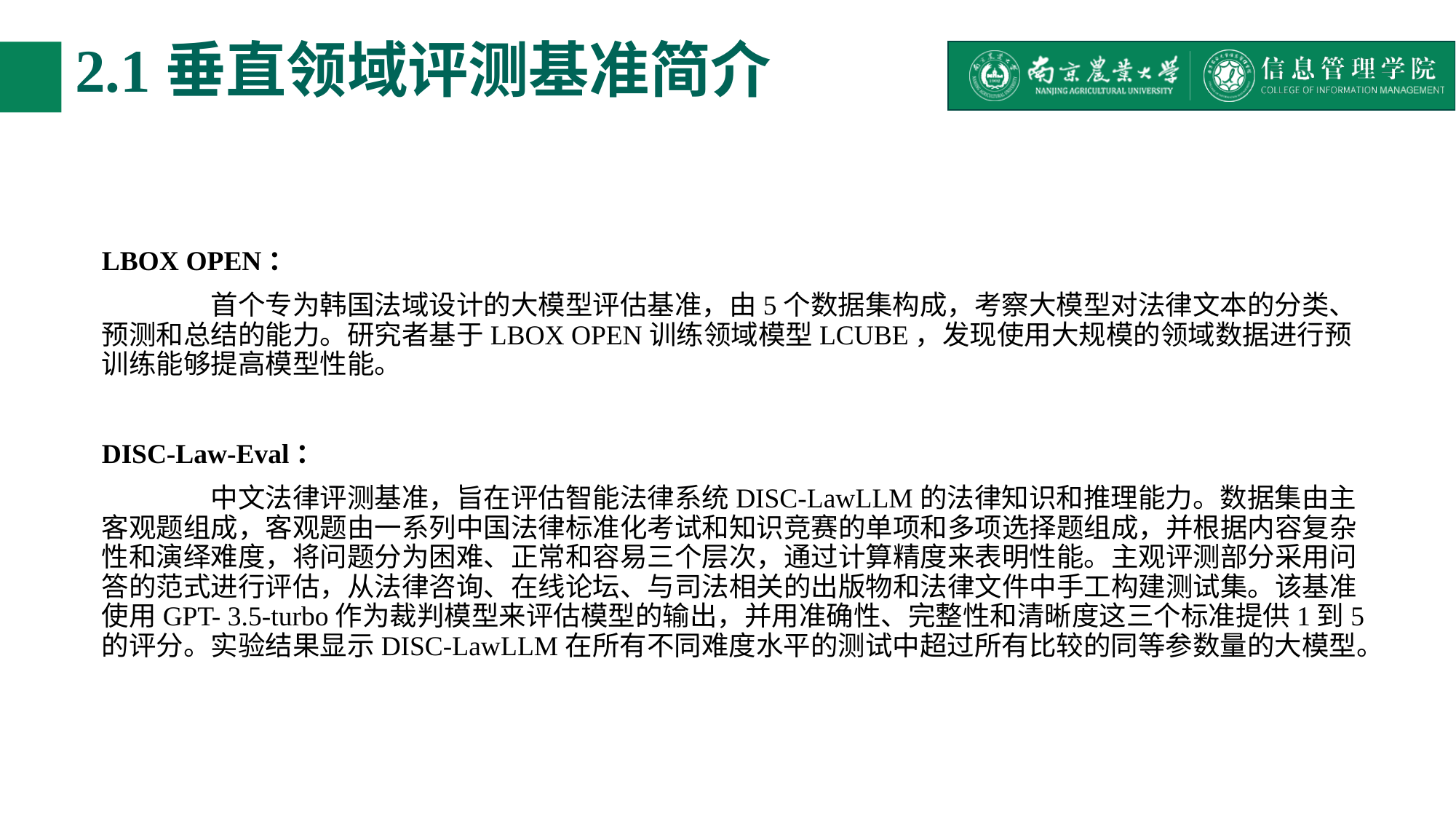

# 2.1垂直领域评测基准简介

LBOX OPEN：
	首个专为韩国法域设计的大模型评估基准，由5个数据集构成，考察大模型对法律文本的分类、预测和总结的能力。研究者基于LBOX OPEN训练领域模型LCUBE，发现使用大规模的领域数据进行预训练能够提高模型性能。

DISC-Law-Eval：
	中文法律评测基准，旨在评估智能法律系统DISC-LawLLM的法律知识和推理能力。数据集由主客观题组成，客观题由一系列中国法律标准化考试和知识竞赛的单项和多项选择题组成，并根据内容复杂性和演绎难度，将问题分为困难、正常和容易三个层次，通过计算精度来表明性能。主观评测部分采用问答的范式进行评估，从法律咨询、在线论坛、与司法相关的出版物和法律文件中手工构建测试集。该基准使用GPT- 3.5-turbo作为裁判模型来评估模型的输出，并用准确性、完整性和清晰度这三个标准提供1到5的评分。实验结果显示DISC-LawLLM在所有不同难度水平的测试中超过所有比较的同等参数量的大模型。